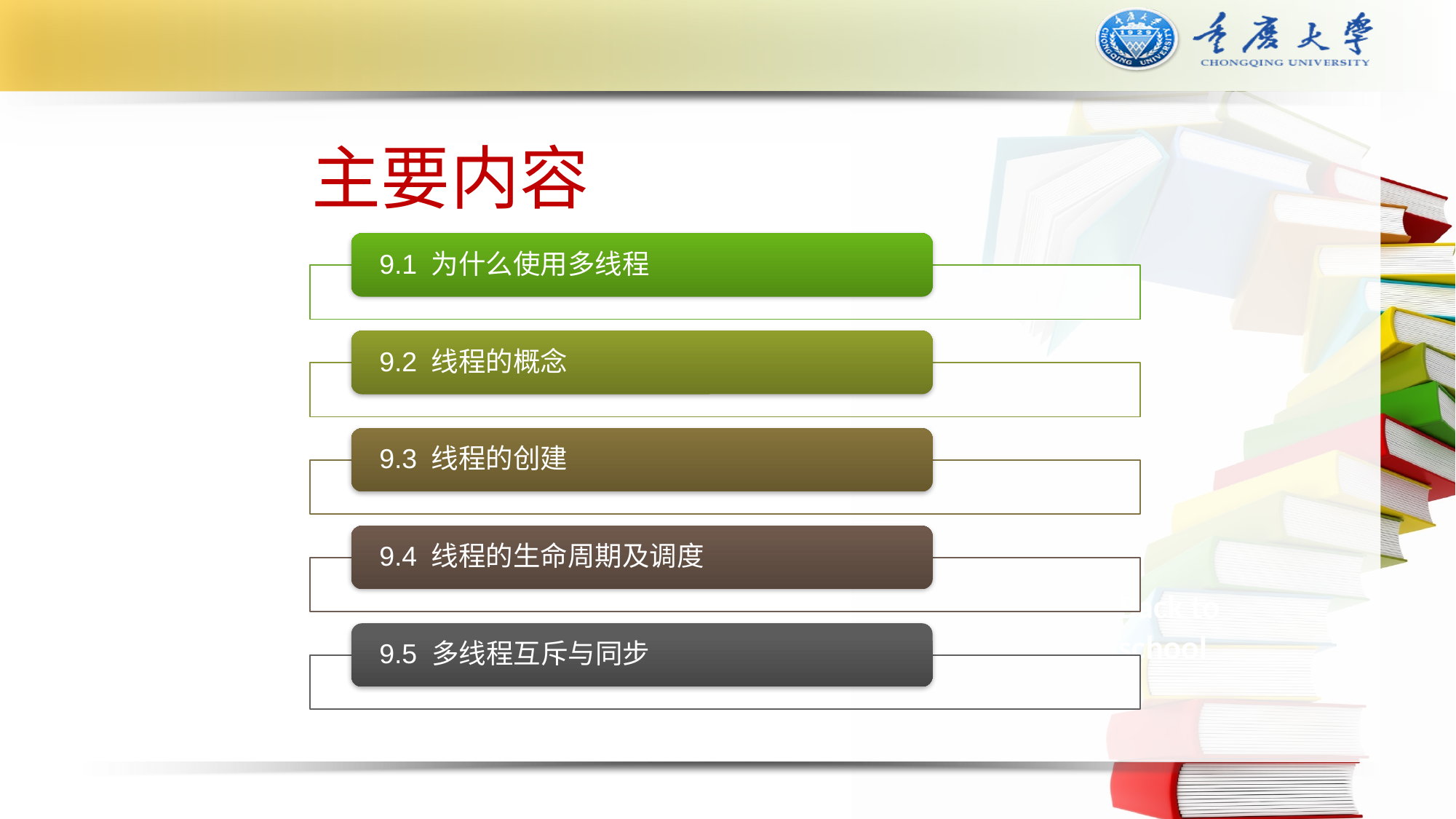

主要内容
9.1 为什么使用多线程
9.2 线程的概念
9.3 线程的创建
9.4 线程的生命周期及调度
9.5 多线程互斥与同步
Back to
school